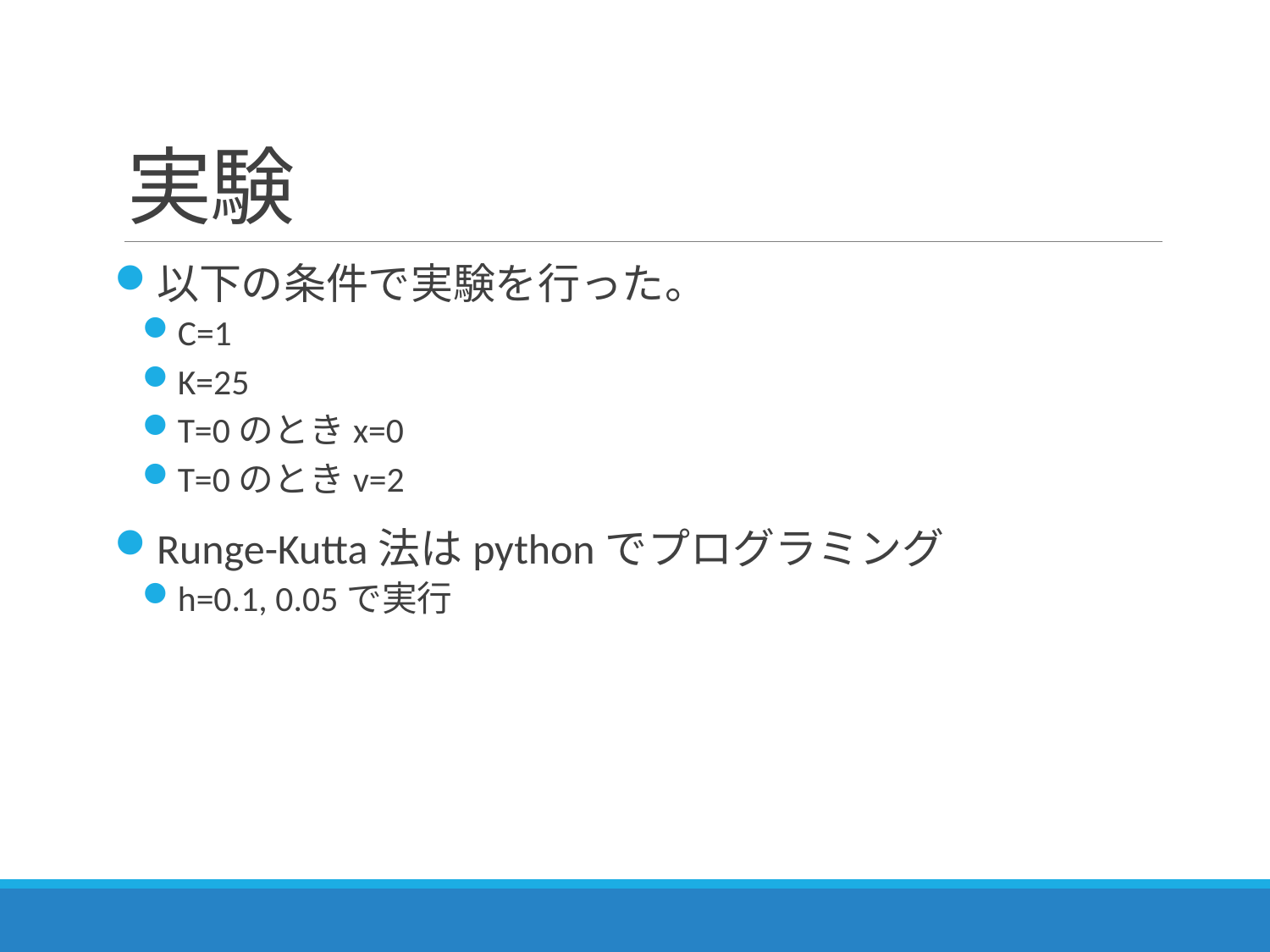

# 実験
以下の条件で実験を行った。
C=1
K=25
T=0のときx=0
T=0のときv=2
Runge-Kutta法はpythonでプログラミング
h=0.1, 0.05で実行